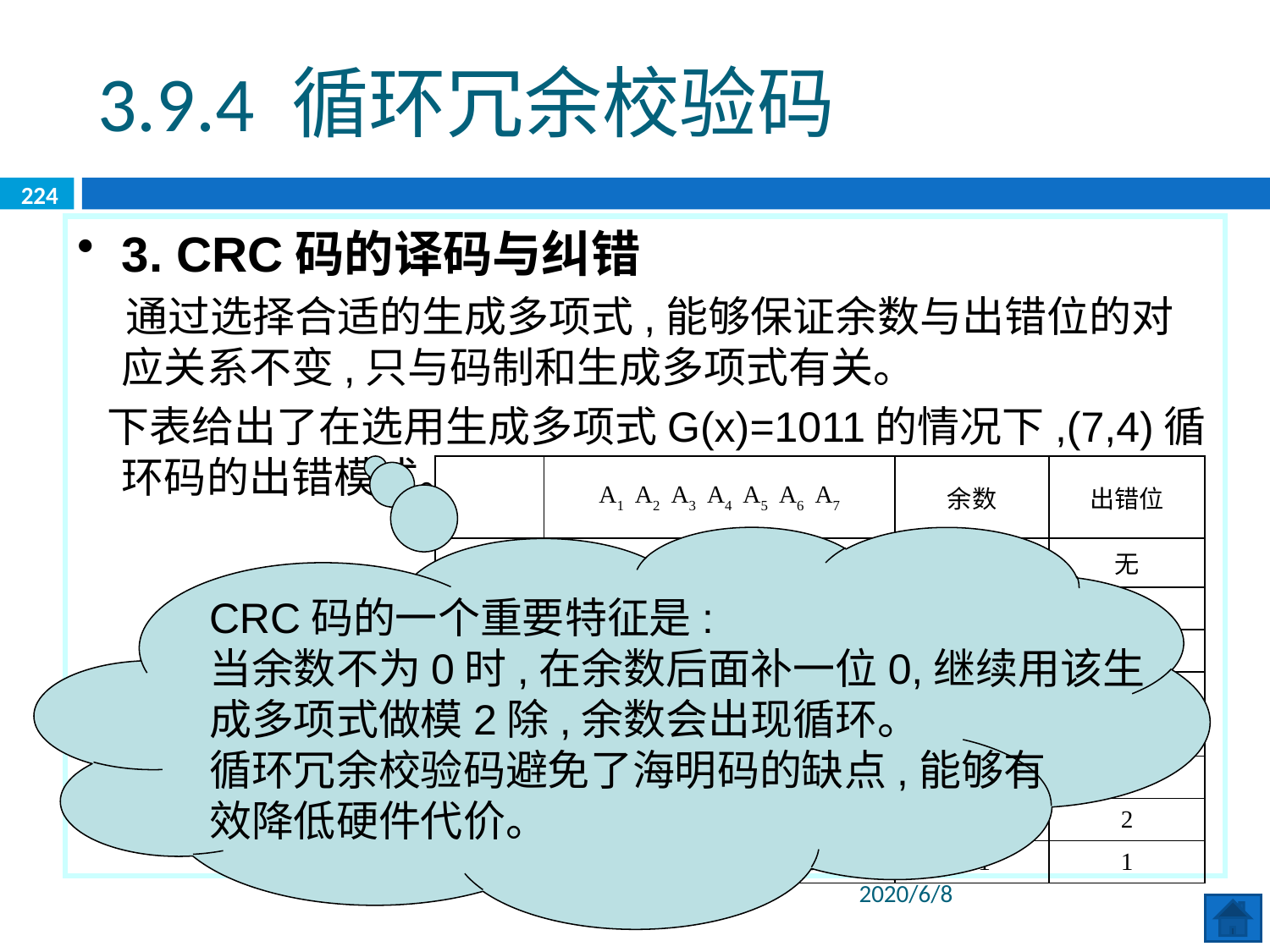

3.9.4 循环冗余校验码
224
3. CRC码的译码与纠错
    通过选择合适的生成多项式,能够保证余数与出错位的对应关系不变,只与码制和生成多项式有关。
  下表给出了在选用生成多项式G(x)=1011的情况下,(7,4)循环码的出错模式。

|  | A1 A2 A3 A4 A5 A6 A7 | 余数 | 出错位 |
| --- | --- | --- | --- |
| 正确 | 1 1 0 0 0 1 0 | 000 | 无 |
| 错误 | 1 1 0 0 0 1 1 | 001 | 7 |
|  | 1 1 0 0 0 0 0 | 010 | 6 |
|  | 1 1 0 0 1 1 0 | 100 | 5 |
|  | 1 1 0 1 0 1 0 | 011 | 4 |
|  | 1 1 1 0 0 1 0 | 110 | 3 |
|  | 1 0 0 0 0 1 0 | 111 | 2 |
|  | 0 1 0 0 0 1 0 | 101 | 1 |
CRC码的一个重要特征是:
当余数不为0时,在余数后面补一位0,继续用该生
成多项式做模2除,余数会出现循环。
循环冗余校验码避免了海明码的缺点,能够有
效降低硬件代价。
2020/6/8